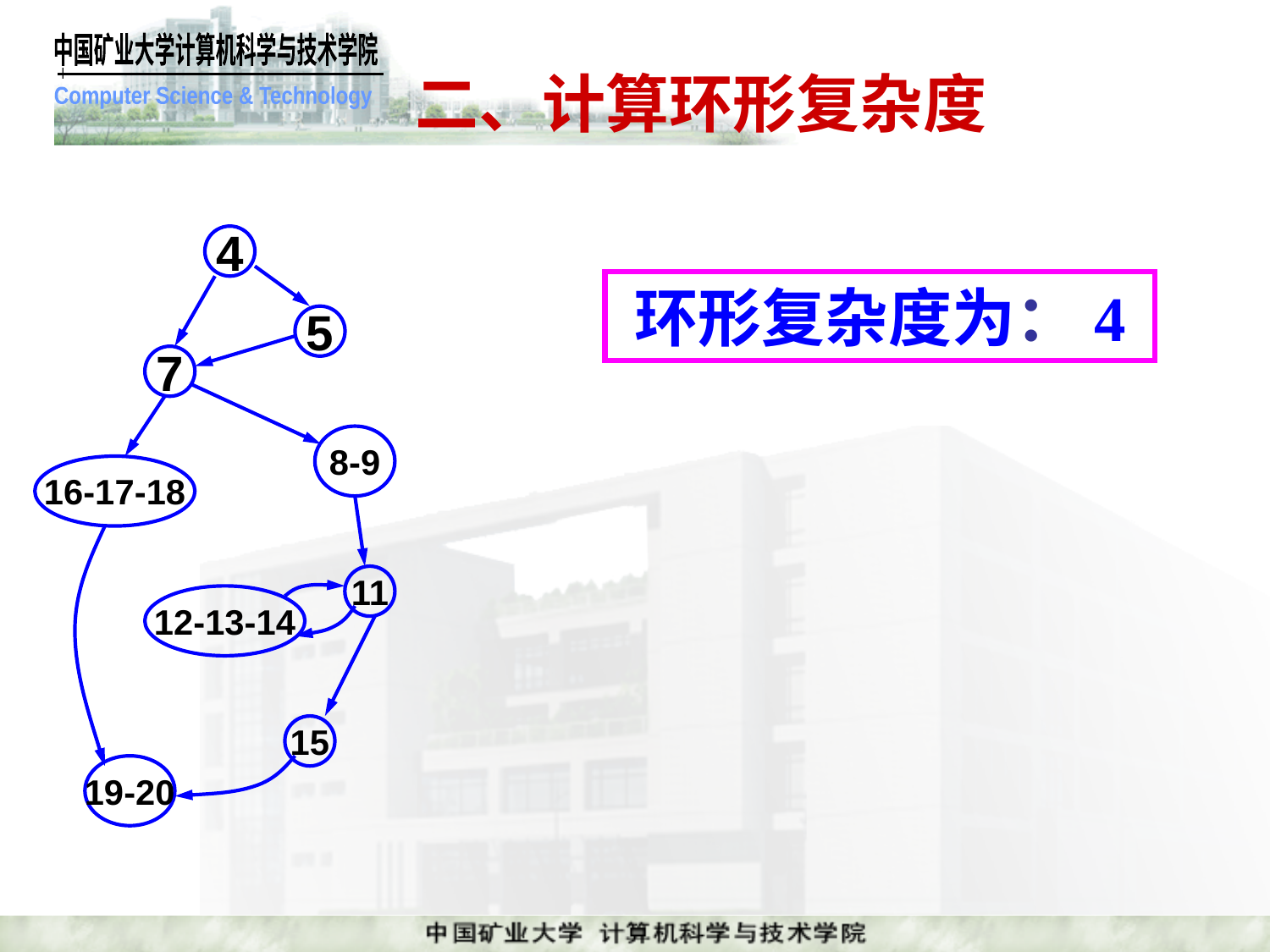

# 二、计算环形复杂度
4

5

7

8-9
16-17-18

11

12-13-14

15
19-20

环形复杂度为：4